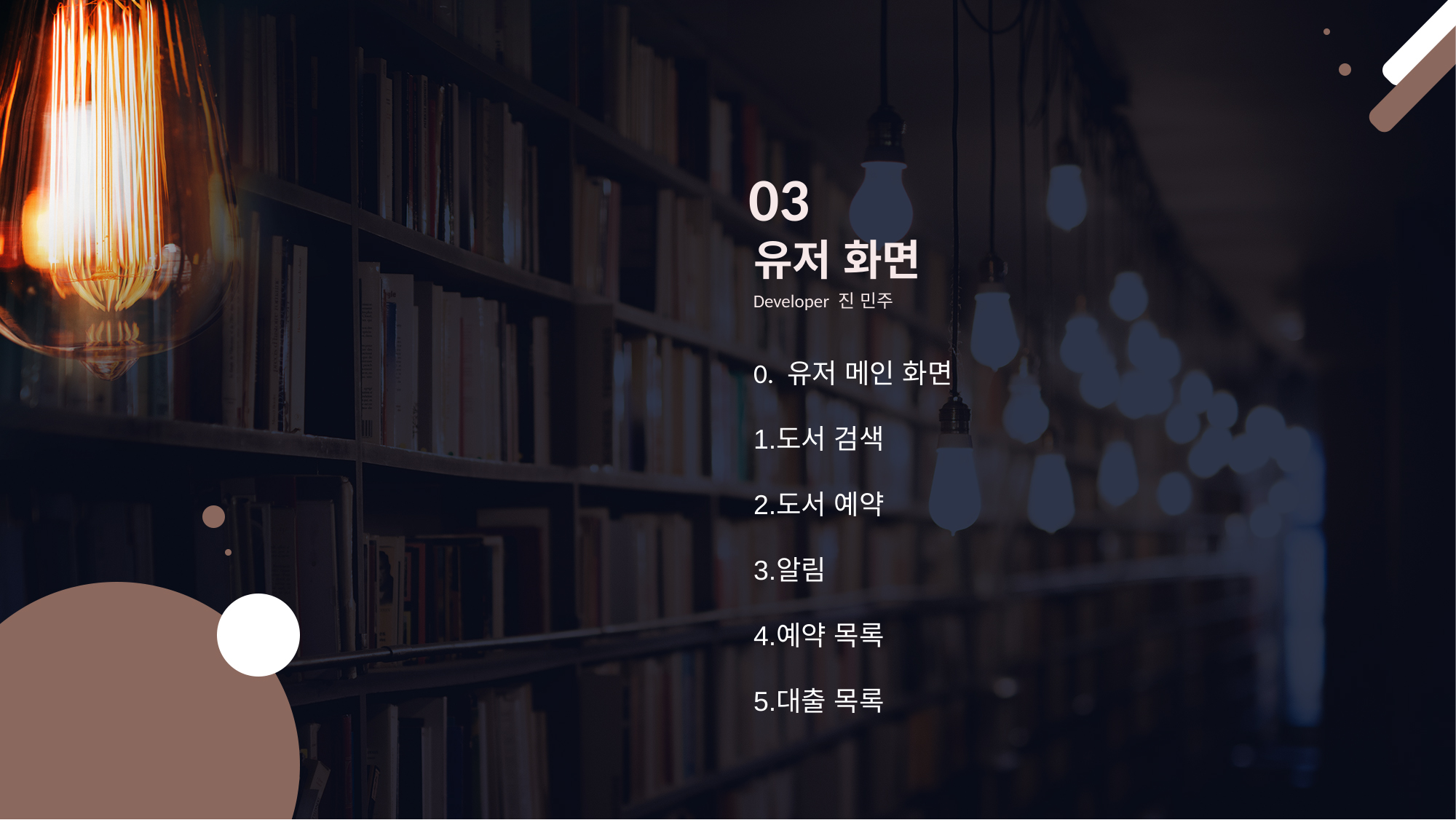

03
유저 화면
Developer 진 민주
0. 유저 메인 화면
도서 검색
도서 예약
알림
예약 목록
대출 목록